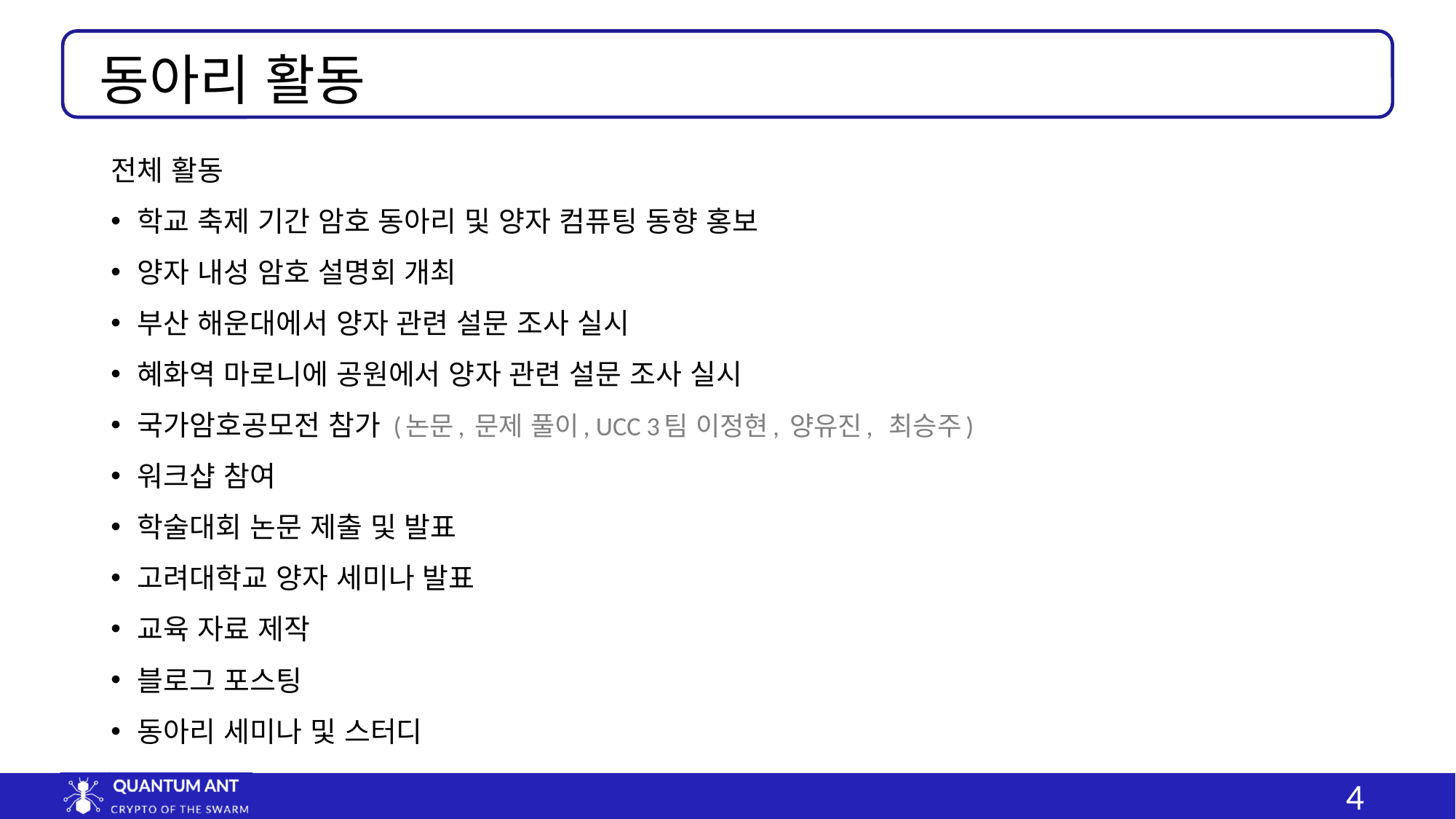

동아리 활동

전체 활동
학교 축제 기간 암호 동아리 및 양자 컴퓨팅 동향 홍보
양자 내성 암호 설명회 개최
부산 해운대에서 양자 관련 설문 조사 실시
혜화역 마로니에 공원에서 양자 관련 설문 조사 실시
국가암호공모전 참가 (논문, 문제 풀이, UCC 3팀 이정현, 양유진,  최승주)
워크샵 참여
학술대회 논문 제출 및 발표
고려대학교 양자 세미나 발표
교육 자료 제작
블로그 포스팅
동아리 세미나 및 스터디